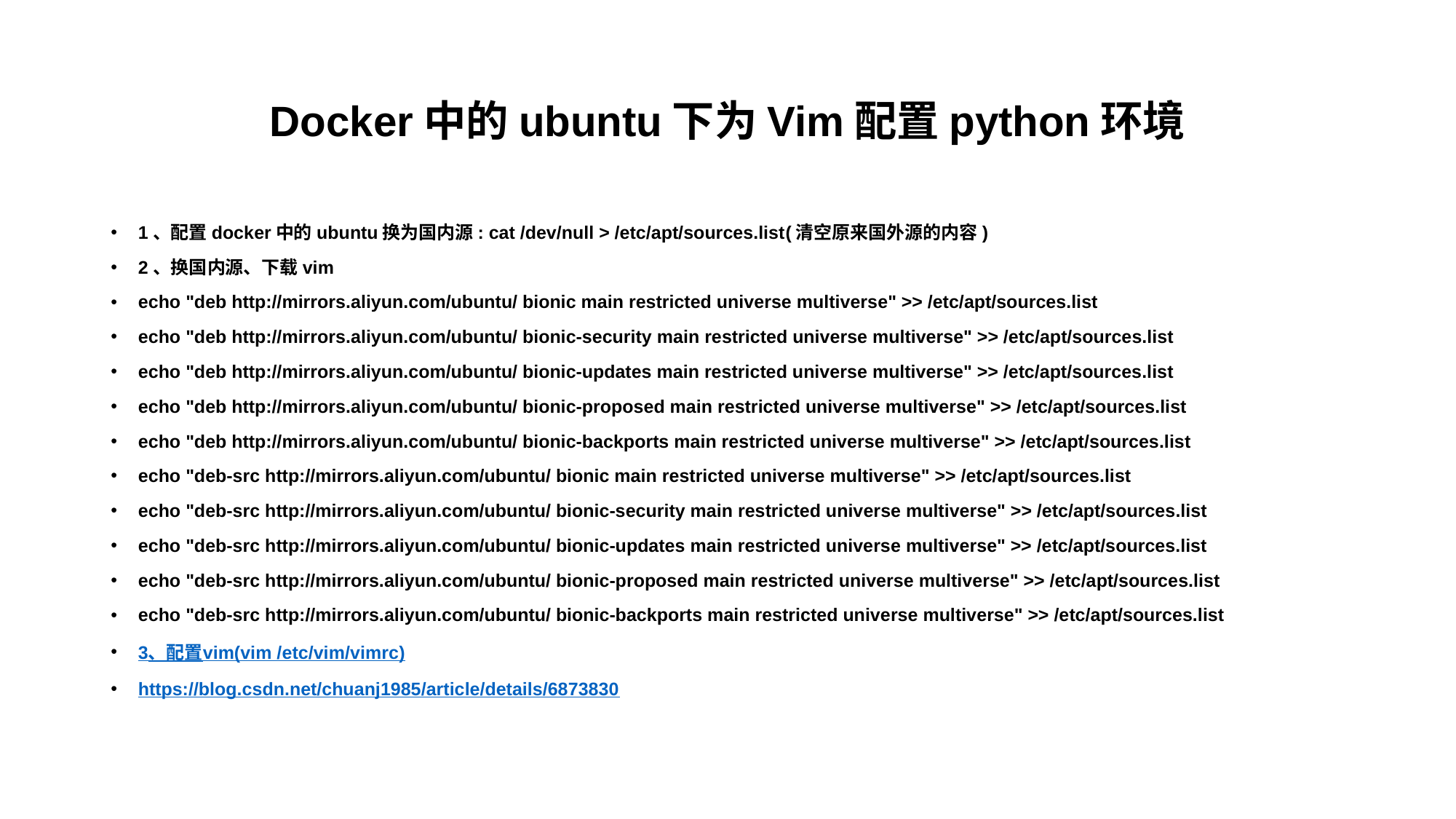

# Docker中的ubuntu下为Vim配置python环境
1、配置docker中的ubuntu换为国内源: cat /dev/null > /etc/apt/sources.list(清空原来国外源的内容)
2、换国内源、下载vim
echo "deb http://mirrors.aliyun.com/ubuntu/ bionic main restricted universe multiverse" >> /etc/apt/sources.list
echo "deb http://mirrors.aliyun.com/ubuntu/ bionic-security main restricted universe multiverse" >> /etc/apt/sources.list
echo "deb http://mirrors.aliyun.com/ubuntu/ bionic-updates main restricted universe multiverse" >> /etc/apt/sources.list
echo "deb http://mirrors.aliyun.com/ubuntu/ bionic-proposed main restricted universe multiverse" >> /etc/apt/sources.list
echo "deb http://mirrors.aliyun.com/ubuntu/ bionic-backports main restricted universe multiverse" >> /etc/apt/sources.list
echo "deb-src http://mirrors.aliyun.com/ubuntu/ bionic main restricted universe multiverse" >> /etc/apt/sources.list
echo "deb-src http://mirrors.aliyun.com/ubuntu/ bionic-security main restricted universe multiverse" >> /etc/apt/sources.list
echo "deb-src http://mirrors.aliyun.com/ubuntu/ bionic-updates main restricted universe multiverse" >> /etc/apt/sources.list
echo "deb-src http://mirrors.aliyun.com/ubuntu/ bionic-proposed main restricted universe multiverse" >> /etc/apt/sources.list
echo "deb-src http://mirrors.aliyun.com/ubuntu/ bionic-backports main restricted universe multiverse" >> /etc/apt/sources.list
3、配置vim(vim /etc/vim/vimrc)
https://blog.csdn.net/chuanj1985/article/details/6873830